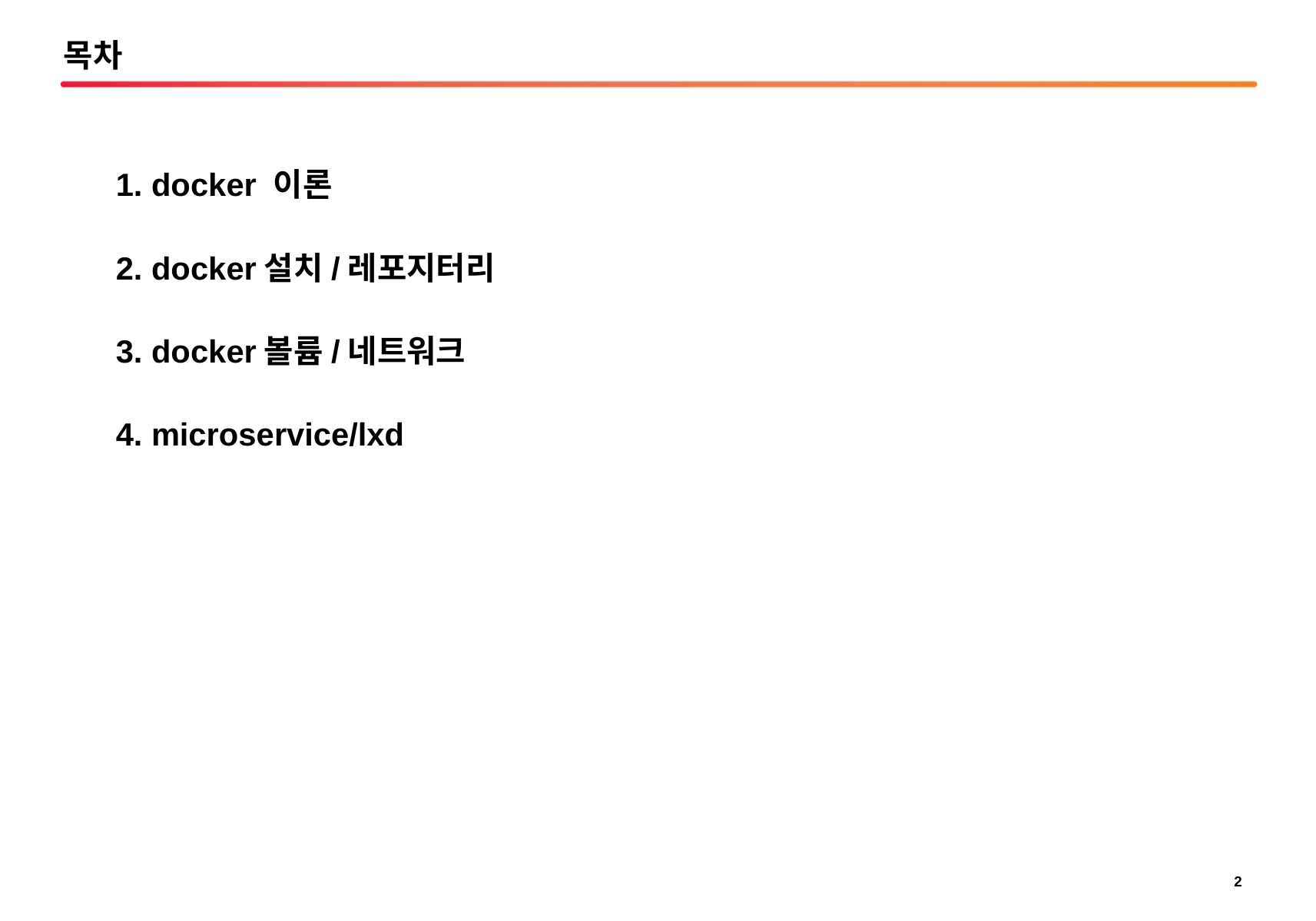

목차
1. docker 이론
2. docker설치/레포지터리
3. docker볼륨/네트워크
4. microservice/lxd